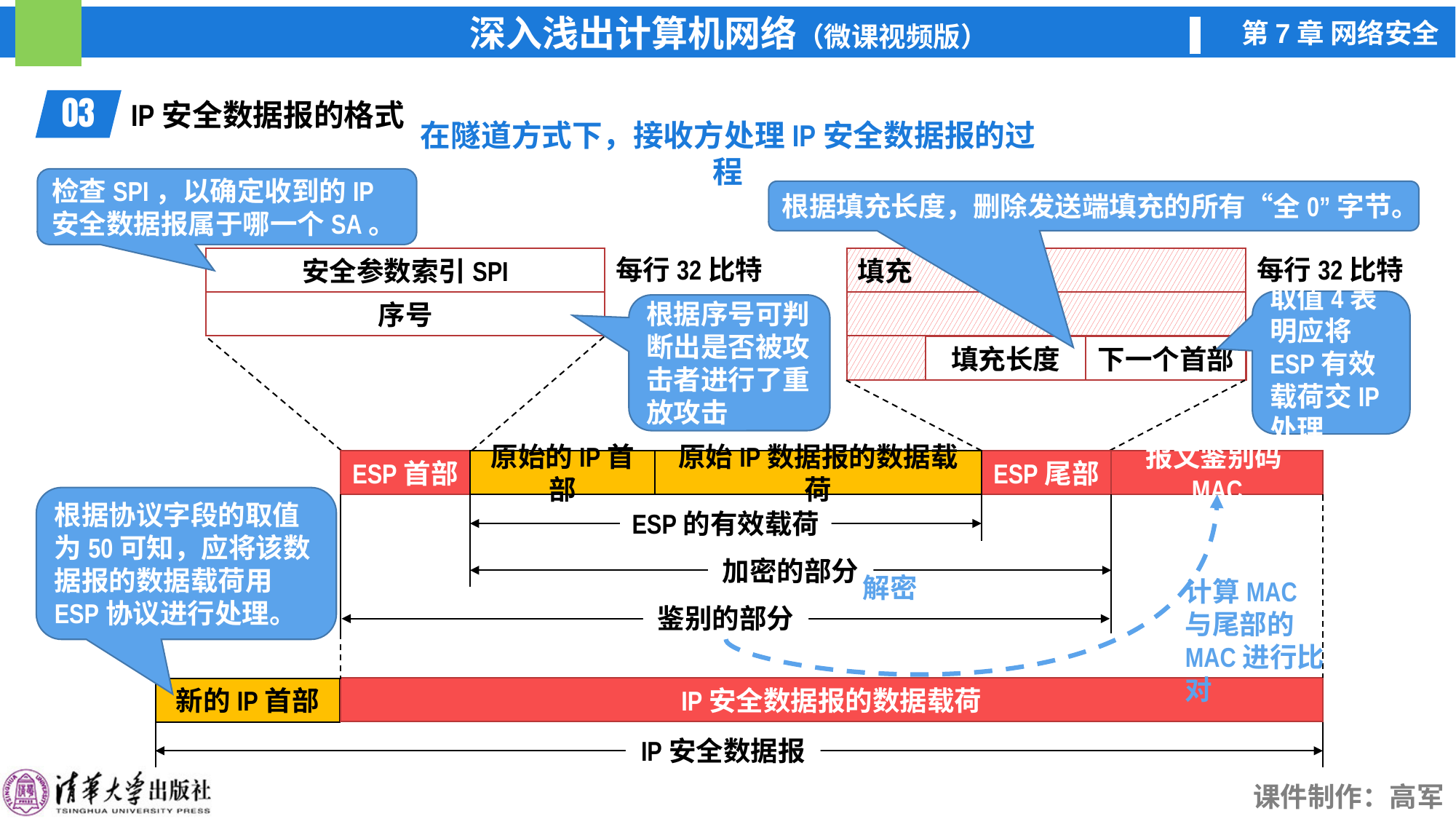

03
IP安全数据报的格式
在隧道方式下，接收方处理IP安全数据报的过程
检查SPI，以确定收到的IP安全数据报属于哪一个SA。
根据填充长度，删除发送端填充的所有“全0”字节。
每行32比特
安全参数索引SPI
序号
每行32比特
填充

填充长度
下一个首部
取值4表明应将ESP有效载荷交IP处理
根据序号可判断出是否被攻击者进行了重放攻击
ESP首部
原始的IP首部
原始IP数据报的数据载荷
ESP尾部
报文鉴别码MAC
根据协议字段的取值为50可知，应将该数据报的数据载荷用ESP协议进行处理。
ESP的有效载荷
加密的部分
计算MAC与尾部的MAC进行比对
解密
鉴别的部分
IP安全数据报的数据载荷
新的IP首部
IP安全数据报